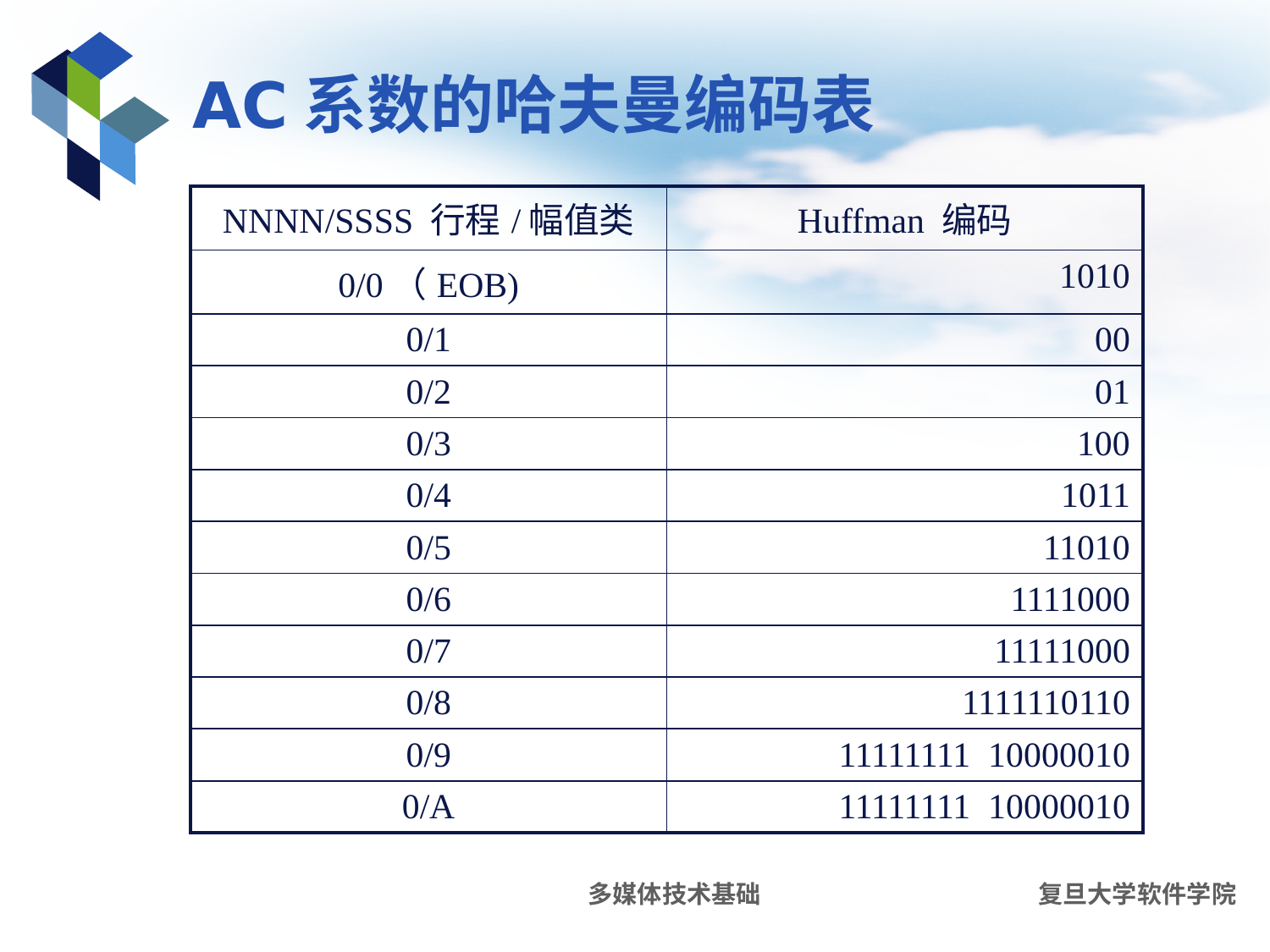

# AC系数的哈夫曼编码表
| NNNN/SSSS 行程/幅值类 | Huffman 编码 |
| --- | --- |
| 0/0（EOB) | 1010 |
| 0/1 | 00 |
| 0/2 | 01 |
| 0/3 | 100 |
| 0/4 | 1011 |
| 0/5 | 11010 |
| 0/6 | 1111000 |
| 0/7 | 11111000 |
| 0/8 | 1111110110 |
| 0/9 | 11111111 10000010 |
| 0/A | 11111111 10000010 |
多媒体技术基础